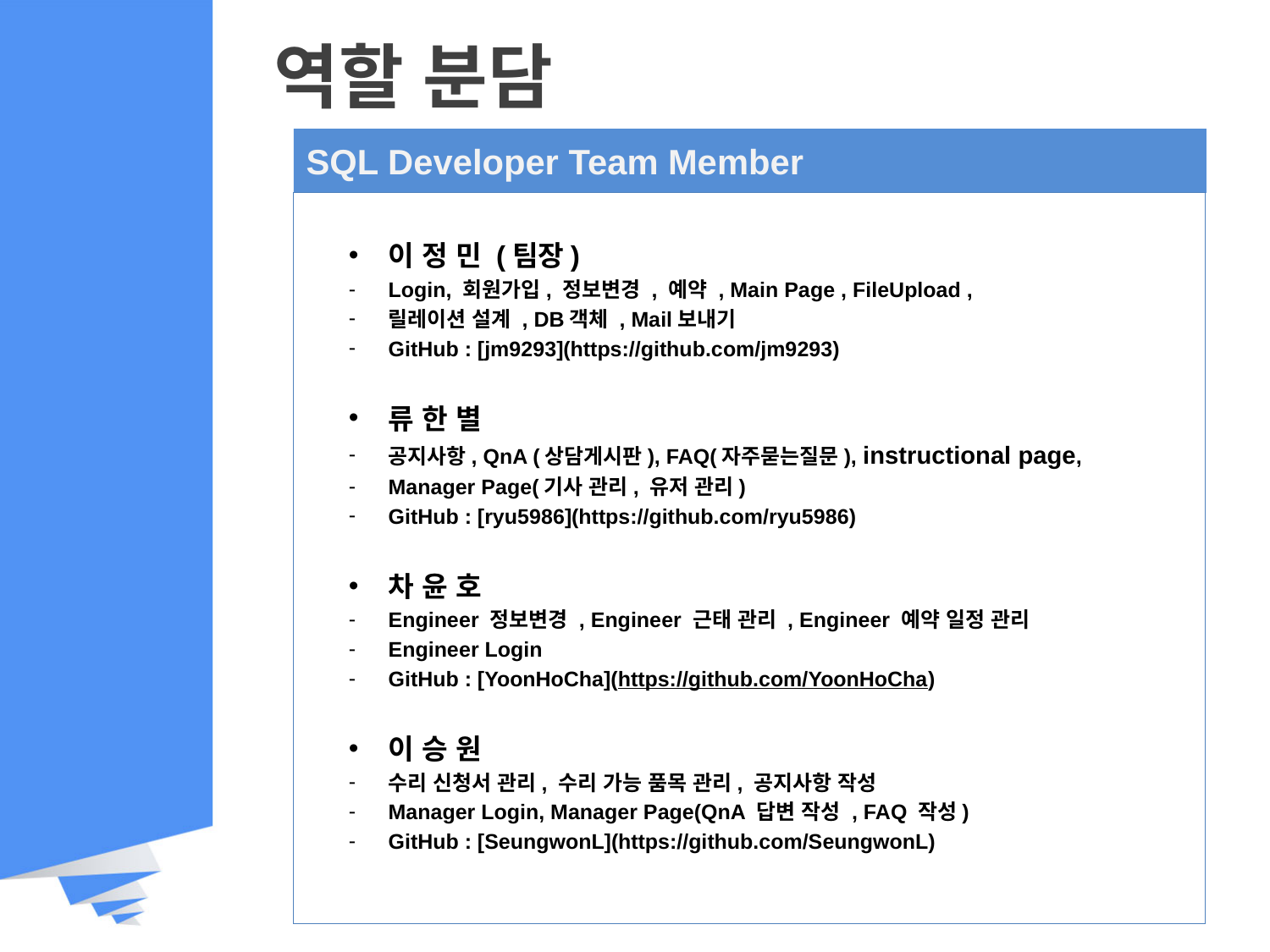

# 역할 분담
SQL Developer Team Member

이 정 민 (팀장)
Login, 회원가입, 정보변경 , 예약 , Main Page , FileUpload ,
릴레이션 설계 , DB객체 , Mail보내기
GitHub : [jm9293](https://github.com/jm9293)

류 한 별
공지사항, QnA (상담게시판), FAQ(자주묻는질문), instructional page,
Manager Page(기사 관리, 유저 관리)
GitHub : [ryu5986](https://github.com/ryu5986)

차 윤 호
Engineer 정보변경 , Engineer 근태 관리 , Engineer 예약 일정 관리
Engineer Login
GitHub : [YoonHoCha](https://github.com/YoonHoCha)

이 승 원
수리 신청서 관리, 수리 가능 품목 관리, 공지사항 작성
Manager Login, Manager Page(QnA 답변 작성 , FAQ 작성)
GitHub : [SeungwonL](https://github.com/SeungwonL)